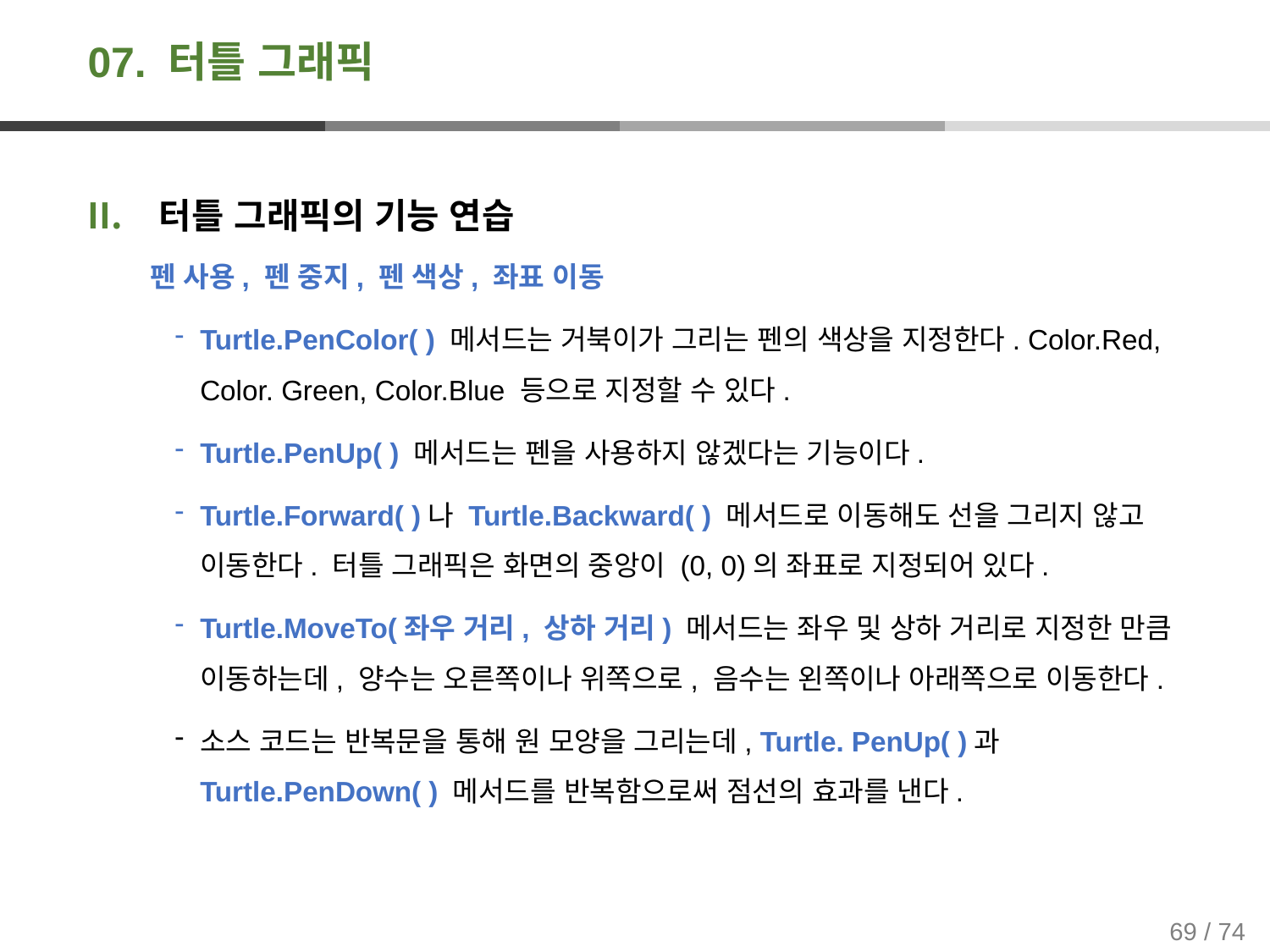

# 07. 터틀 그래픽
터틀 그래픽의 기능 연습
펜 사용, 펜 중지, 펜 색상, 좌표 이동
Turtle.PenColor( ) 메서드는 거북이가 그리는 펜의 색상을 지정한다. Color.Red, Color. Green, Color.Blue 등으로 지정할 수 있다.
Turtle.PenUp( ) 메서드는 펜을 사용하지 않겠다는 기능이다.
Turtle.Forward( )나 Turtle.Backward( ) 메서드로 이동해도 선을 그리지 않고 이동한다. 터틀 그래픽은 화면의 중앙이 (0, 0)의 좌표로 지정되어 있다.
Turtle.MoveTo(좌우 거리, 상하 거리) 메서드는 좌우 및 상하 거리로 지정한 만큼 이동하는데, 양수는 오른쪽이나 위쪽으로, 음수는 왼쪽이나 아래쪽으로 이동한다.
소스 코드는 반복문을 통해 원 모양을 그리는데, Turtle. PenUp( )과 Turtle.PenDown( ) 메서드를 반복함으로써 점선의 효과를 낸다.